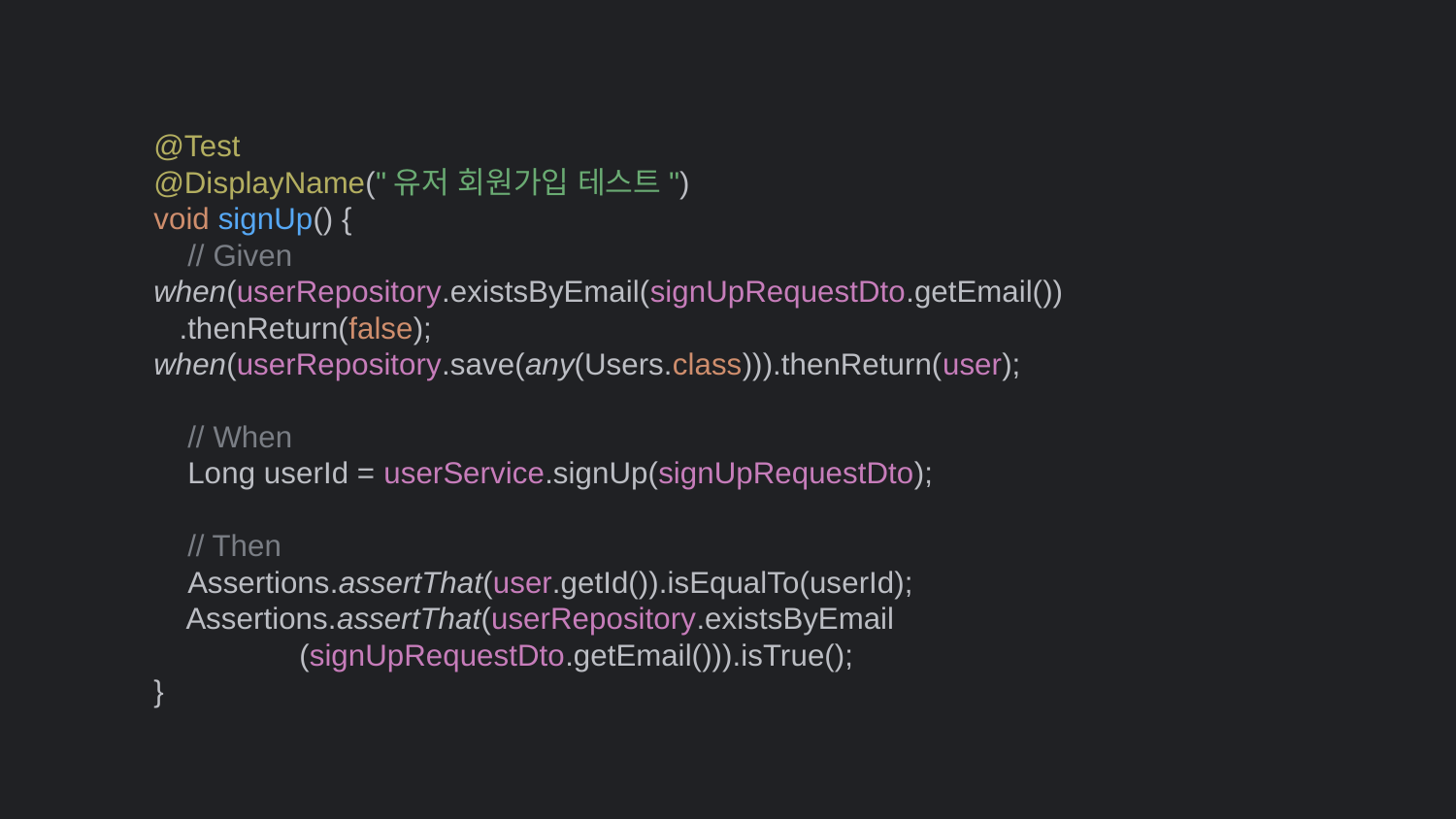

@Test
@DisplayName("유저 회원가입 테스트")
void signUp() {
    // Given		when(userRepository.existsByEmail(signUpRequestDto.getEmail())
	   .thenReturn(false);          	when(userRepository.save(any(Users.class))).thenReturn(user);
    // When
    Long userId = userService.signUp(signUpRequestDto);
    // Then
    Assertions.assertThat(user.getId()).isEqualTo(userId);
    Assertions.assertThat(userRepository.existsByEmail
		(signUpRequestDto.getEmail())).isTrue();
}